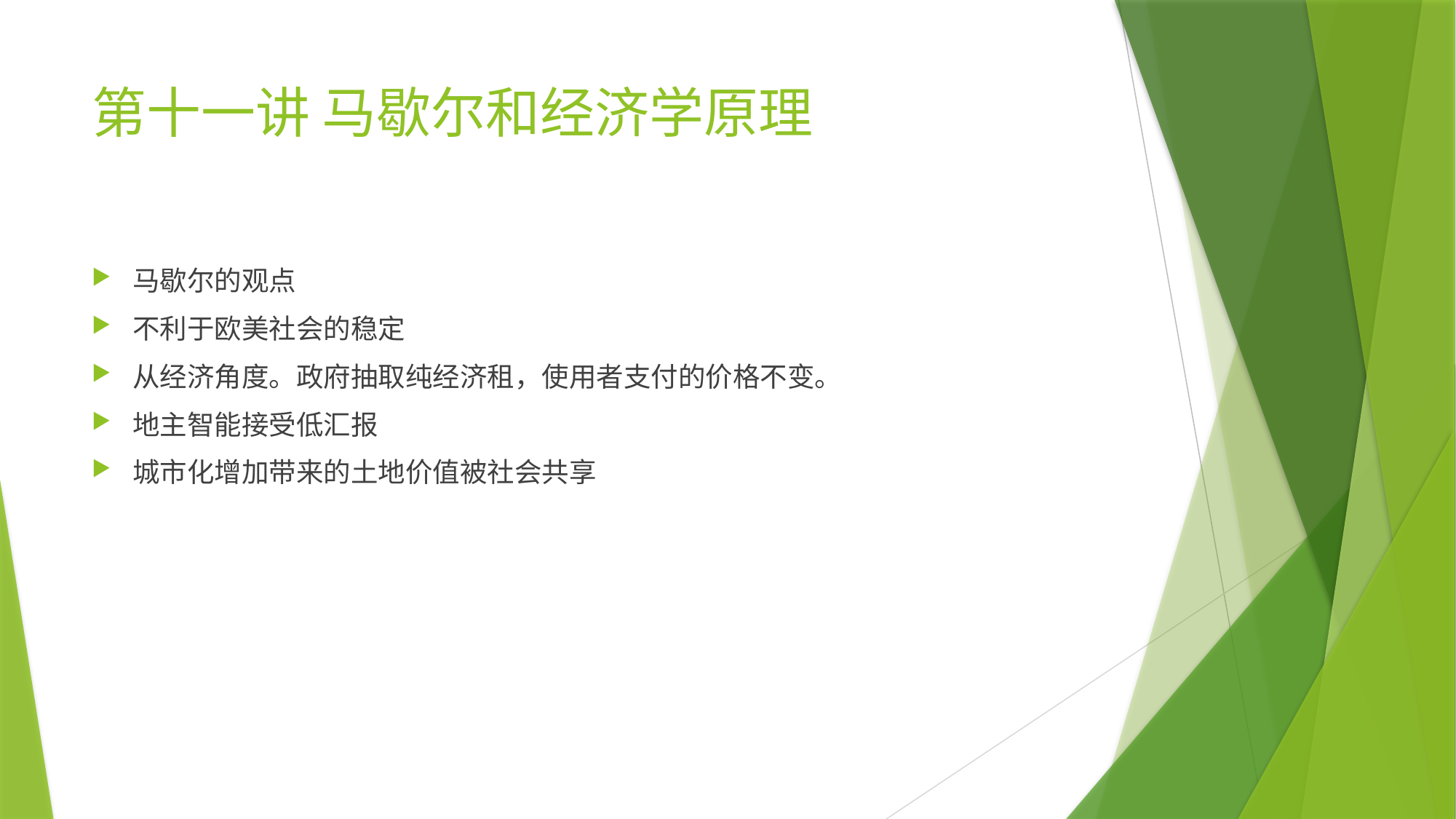

# 第十一讲 马歇尔和经济学原理
马歇尔的观点
不利于欧美社会的稳定
从经济角度。政府抽取纯经济租，使用者支付的价格不变。
地主智能接受低汇报
城市化增加带来的土地价值被社会共享